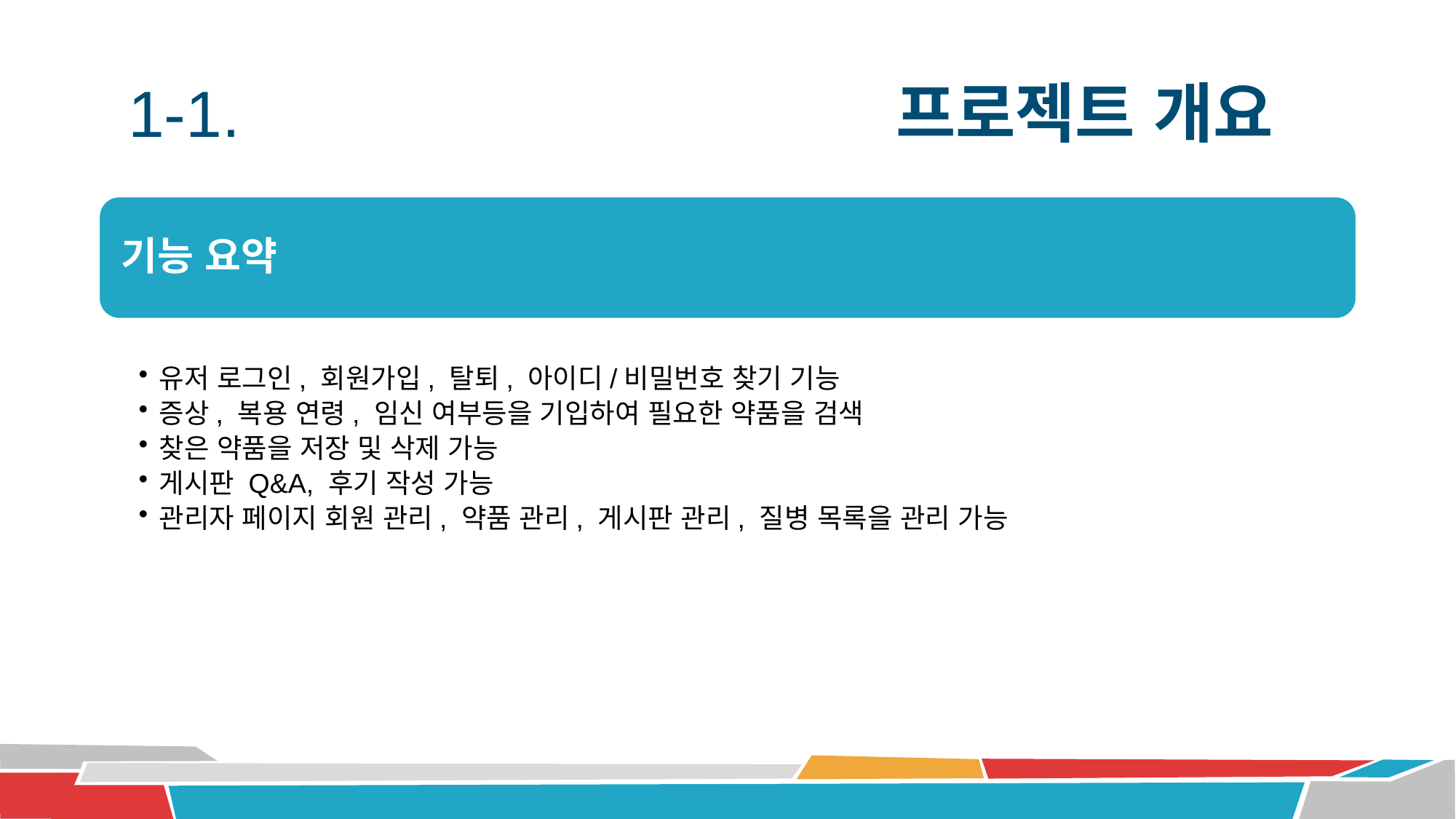

1-1.
프로젝트 개요
기능 요약
유저 로그인, 회원가입, 탈퇴, 아이디/비밀번호 찾기 기능
증상, 복용 연령, 임신 여부등을 기입하여 필요한 약품을 검색
찾은 약품을 저장 및 삭제 가능
게시판 Q&A, 후기 작성 가능
관리자 페이지 회원 관리, 약품 관리, 게시판 관리, 질병 목록을 관리 가능